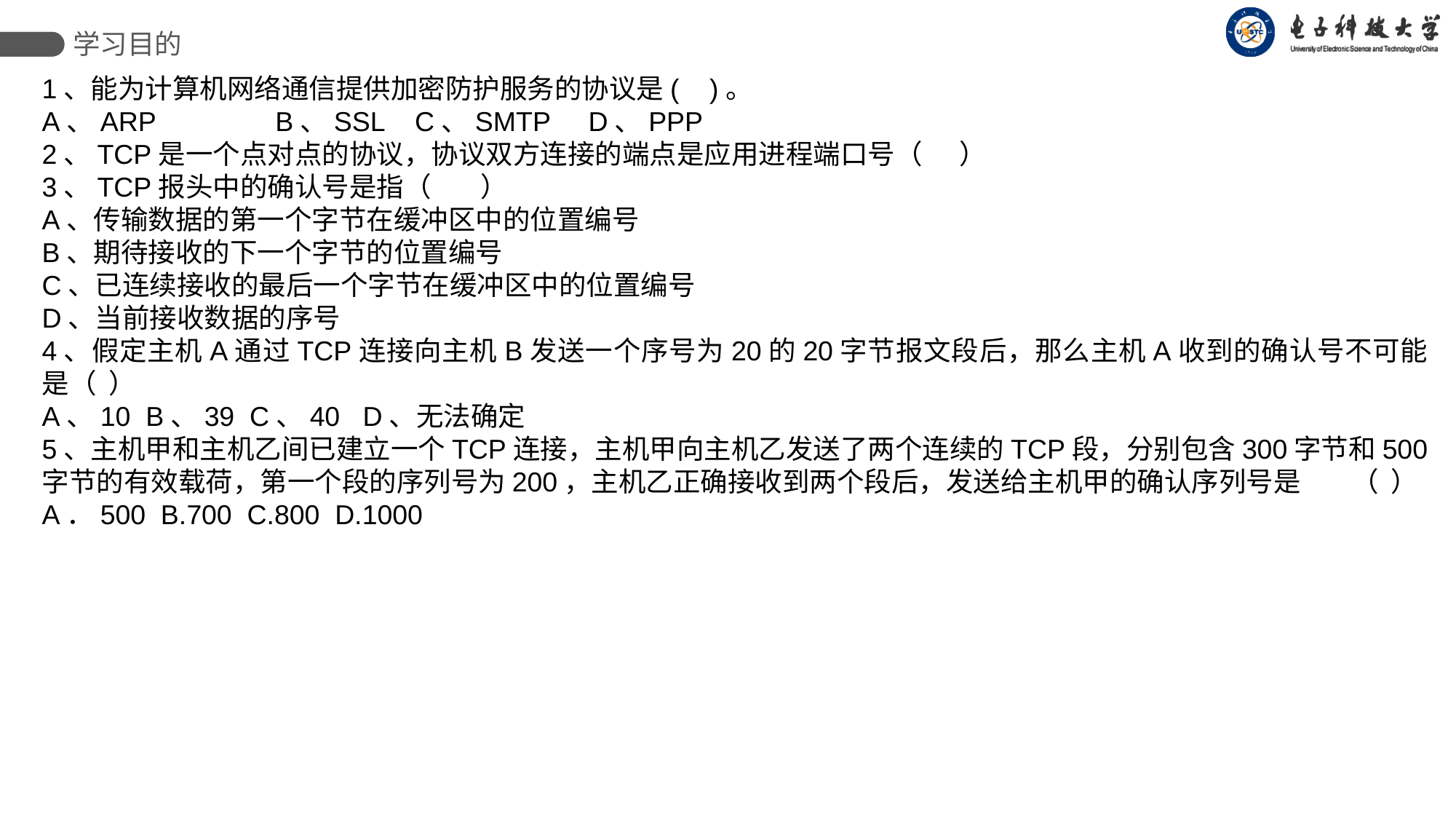

学习目的
1、能为计算机网络通信提供加密防护服务的协议是(    )。
A、ARP	  B、SSL    C、SMTP     D、PPP
2、TCP是一个点对点的协议，协议双方连接的端点是应用进程端口号（      ）
3、TCP报头中的确认号是指（        ）
A、传输数据的第一个字节在缓冲区中的位置编号
B、期待接收的下一个字节的位置编号
C、已连续接收的最后一个字节在缓冲区中的位置编号
D、当前接收数据的序号
4、假定主机A通过TCP连接向主机B发送一个序号为20的20字节报文段后，那么主机A收到的确认号不可能是（  ）
A、10  B、39  C、40   D、无法确定
5、主机甲和主机乙间已建立一个TCP连接，主机甲向主机乙发送了两个连续的TCP段，分别包含300字节和500字节的有效载荷，第一个段的序列号为200，主机乙正确接收到两个段后，发送给主机甲的确认序列号是  	（  ）
A．500  B.700  C.800  D.1000